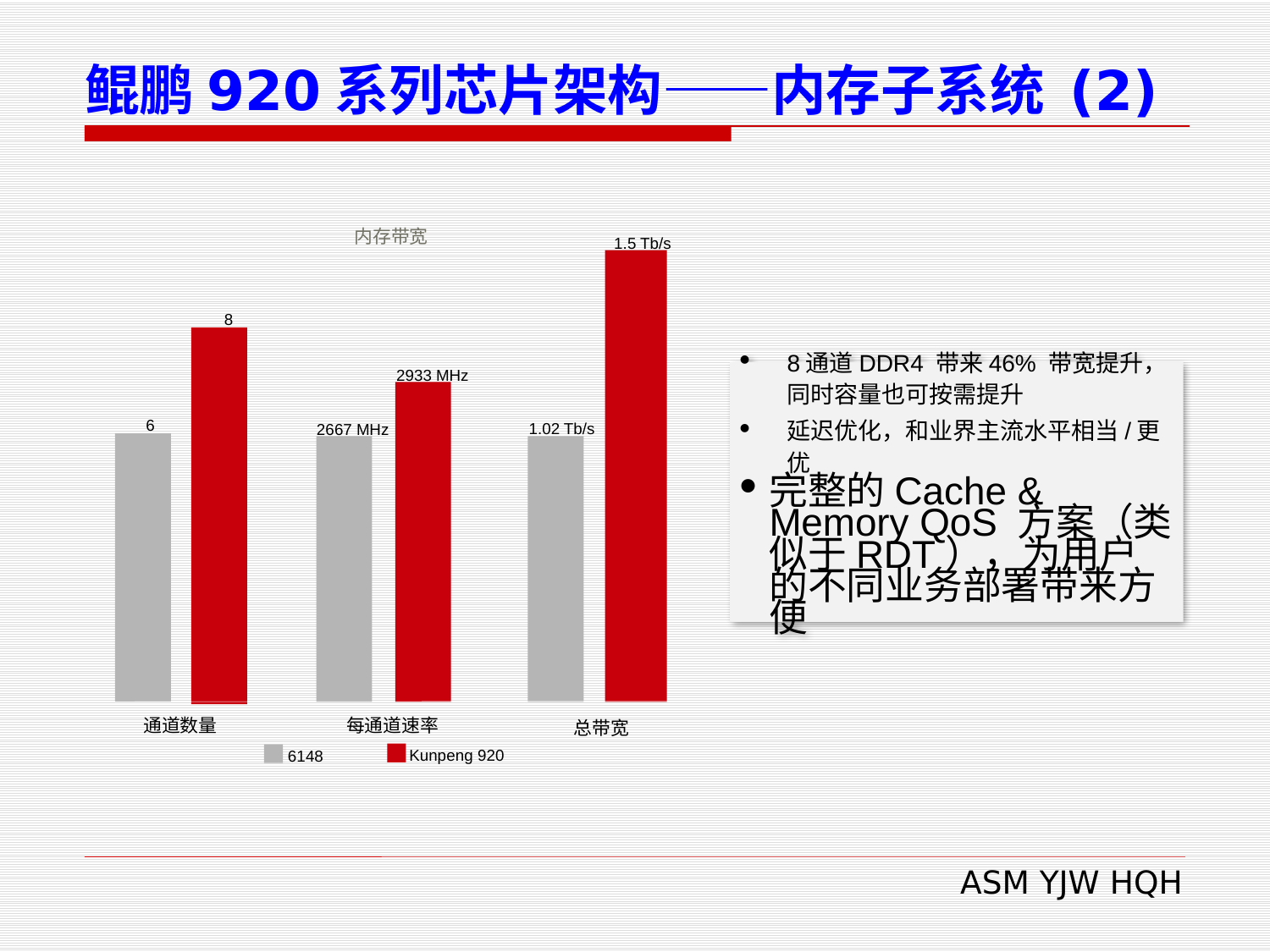

# 鲲鹏920系列芯片架构——内存子系统 (2)
内存带宽
1.5 Tb/s

8

2933 MHz
8通道DDR4 带来46% 带宽提升，同时容量也可按需提升
延迟优化，和业界主流水平相当/更优
完整的Cache & Memory QoS 方案（类似于RDT），为用户的不同业务部署带来方便

6
1.02 Tb/s
2667 MHz

每通道速率
通道数量
总带宽
Kunpeng 920

6148